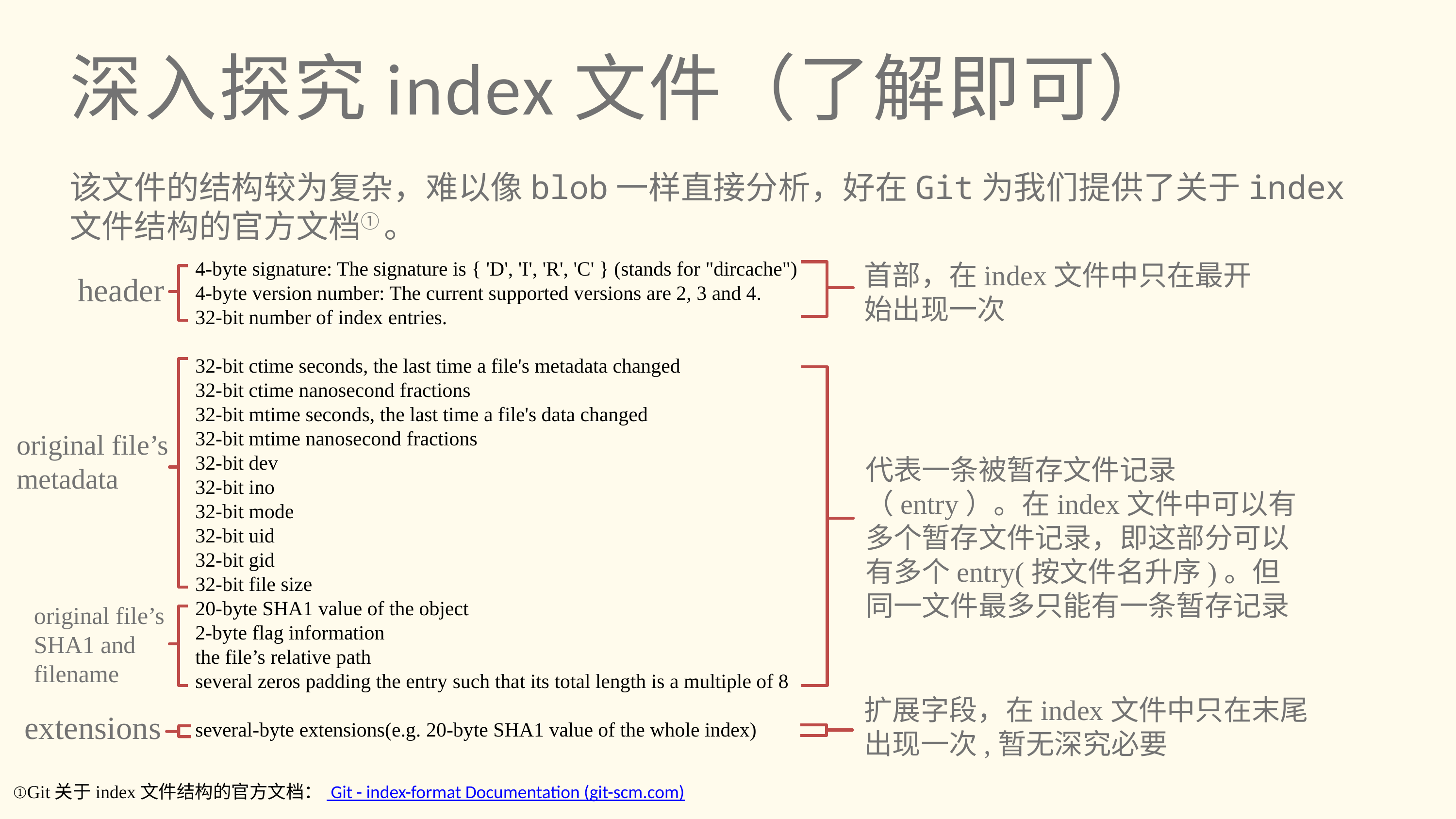

深入探究index文件（了解即可）
该文件的结构较为复杂，难以像blob一样直接分析，好在Git为我们提供了关于index文件结构的官方文档① 。
4-byte signature: The signature is { 'D', 'I', 'R', 'C' } (stands for "dircache")
4-byte version number: The current supported versions are 2, 3 and 4.
32-bit number of index entries.

32-bit ctime seconds, the last time a file's metadata changed
32-bit ctime nanosecond fractions
32-bit mtime seconds, the last time a file's data changed
32-bit mtime nanosecond fractions
32-bit dev
32-bit ino
32-bit mode
32-bit uid
32-bit gid
32-bit file size
20-byte SHA1 value of the object
2-byte flag information
the file’s relative path
several zeros padding the entry such that its total length is a multiple of 8

several-byte extensions(e.g. 20-byte SHA1 value of the whole index)

首部，在index文件中只在最开始出现一次

header

original file’s metadata
代表一条被暂存文件记录（entry）。在index文件中可以有多个暂存文件记录，即这部分可以有多个entry(按文件名升序)。但同一文件最多只能有一条暂存记录
original file’s SHA1 and filename

扩展字段，在index文件中只在末尾出现一次,暂无深究必要
extensions

①Git关于index文件结构的官方文档： Git - index-format Documentation (git-scm.com)